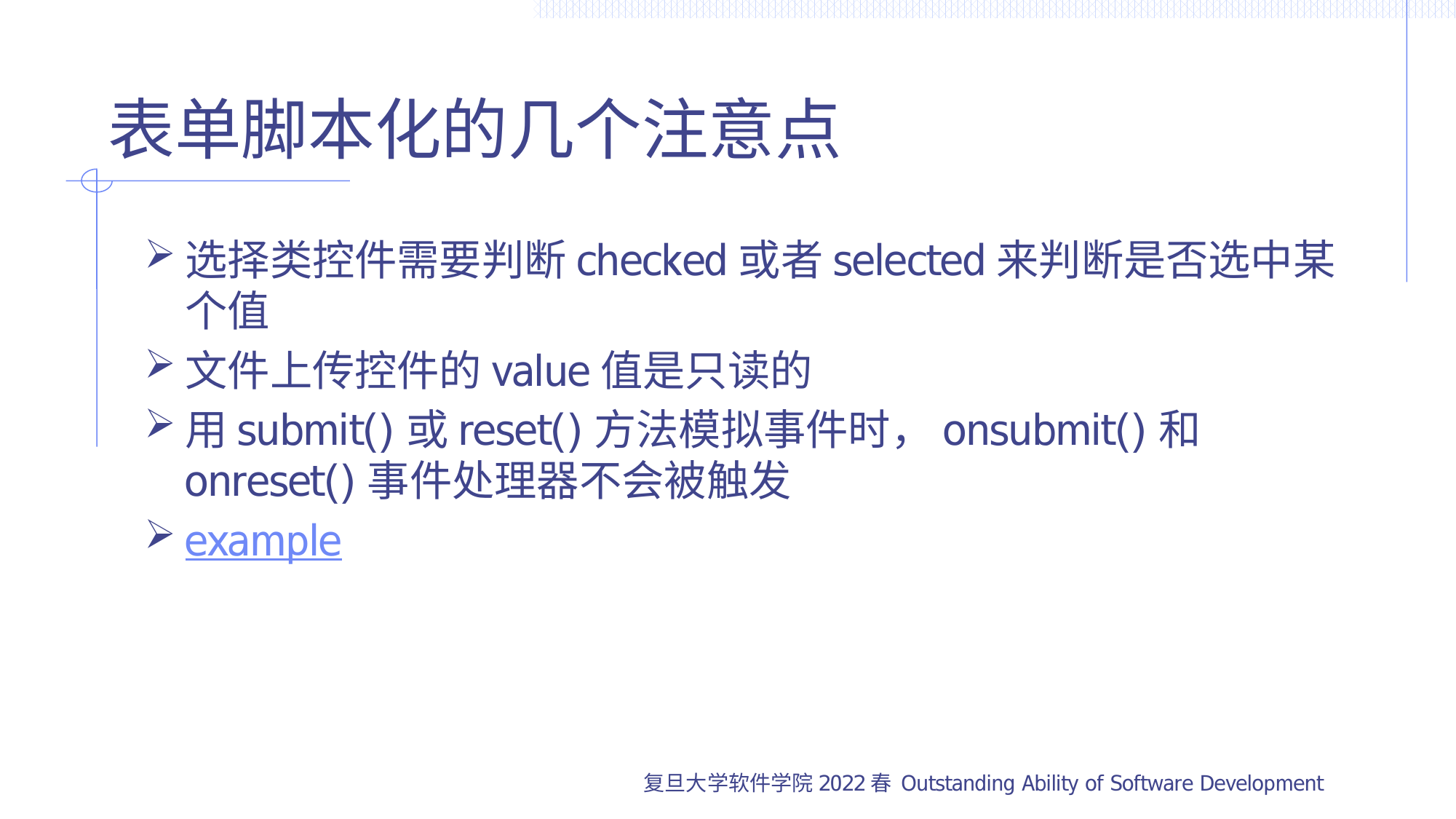

# 表单脚本化的几个注意点
选择类控件需要判断checked或者selected来判断是否选中某个值
文件上传控件的value值是只读的
用submit()或reset()方法模拟事件时，onsubmit()和onreset()事件处理器不会被触发
example